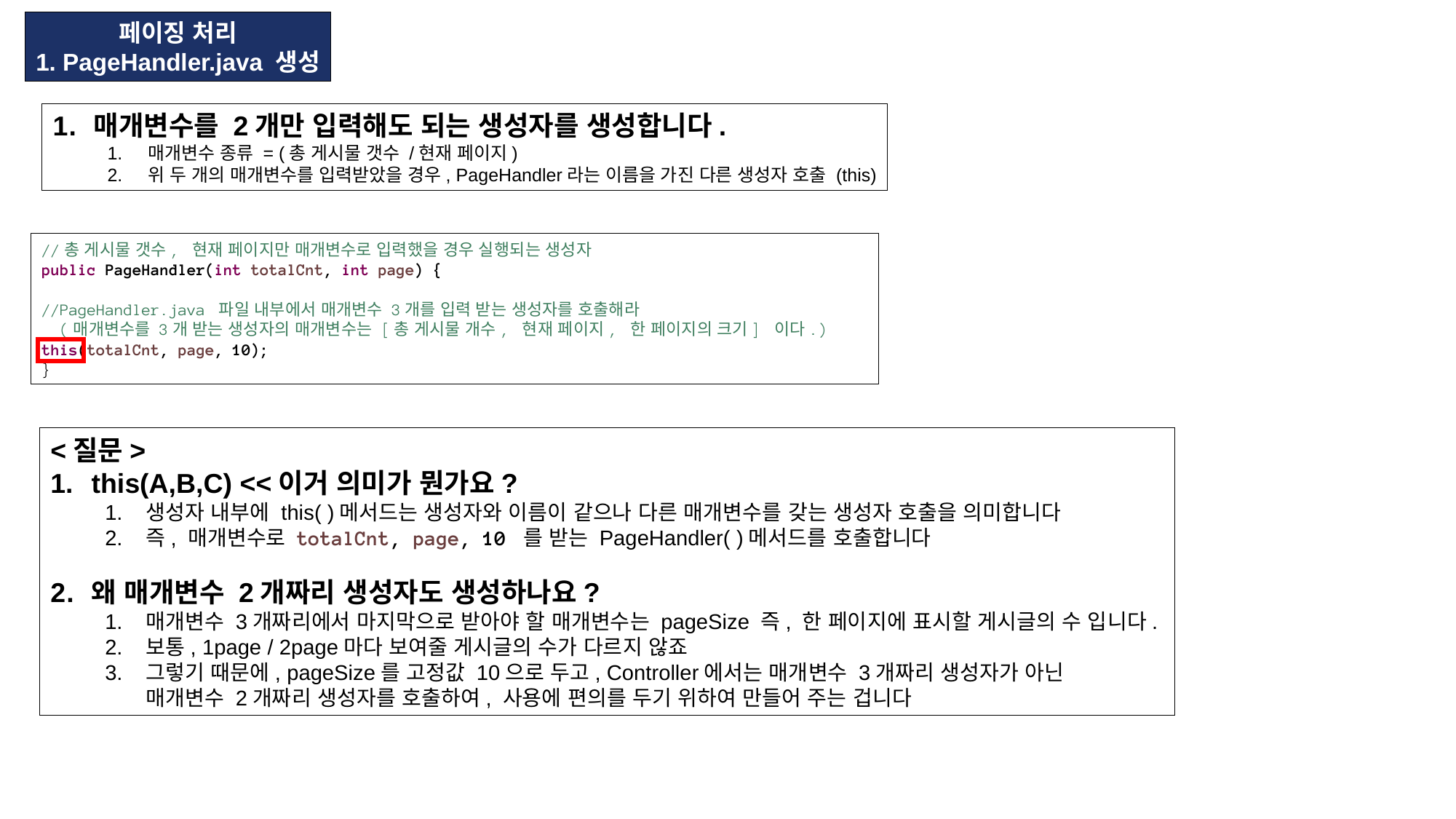

페이징 처리
1. PageHandler.java 생성
매개변수를 2개만 입력해도 되는 생성자를 생성합니다.
매개변수 종류 = (총 게시물 갯수 /현재 페이지)
위 두 개의 매개변수를 입력받았을 경우, PageHandler라는 이름을 가진 다른 생성자 호출 (this)
//총 게시물 갯수, 현재 페이지만 매개변수로 입력했을 경우 실행되는 생성자
public PageHandler(int totalCnt, int page) {

//PageHandler.java 파일 내부에서 매개변수 3개를 입력 받는 생성자를 호출해라
  (매개변수를 3개 받는 생성자의 매개변수는 [총 게시물 개수, 현재 페이지, 한 페이지의 크기] 이다.)
this(totalCnt, page, 10);
}

<질문>
this(A,B,C) <<이거 의미가 뭔가요?
생성자 내부에 this( )메서드는 생성자와 이름이 같으나 다른 매개변수를 갖는 생성자 호출을 의미합니다
즉, 매개변수로 totalCnt, page, 10 를 받는 PageHandler( )메서드를 호출합니다

왜 매개변수 2개짜리 생성자도 생성하나요?
매개변수 3개짜리에서 마지막으로 받아야 할 매개변수는 pageSize 즉, 한 페이지에 표시할 게시글의 수 입니다.
보통, 1page / 2page마다 보여줄 게시글의 수가 다르지 않죠
그렇기 때문에, pageSize를 고정값 10으로 두고, Controller에서는 매개변수 3개짜리 생성자가 아닌
매개변수 2개짜리 생성자를 호출하여, 사용에 편의를 두기 위하여 만들어 주는 겁니다